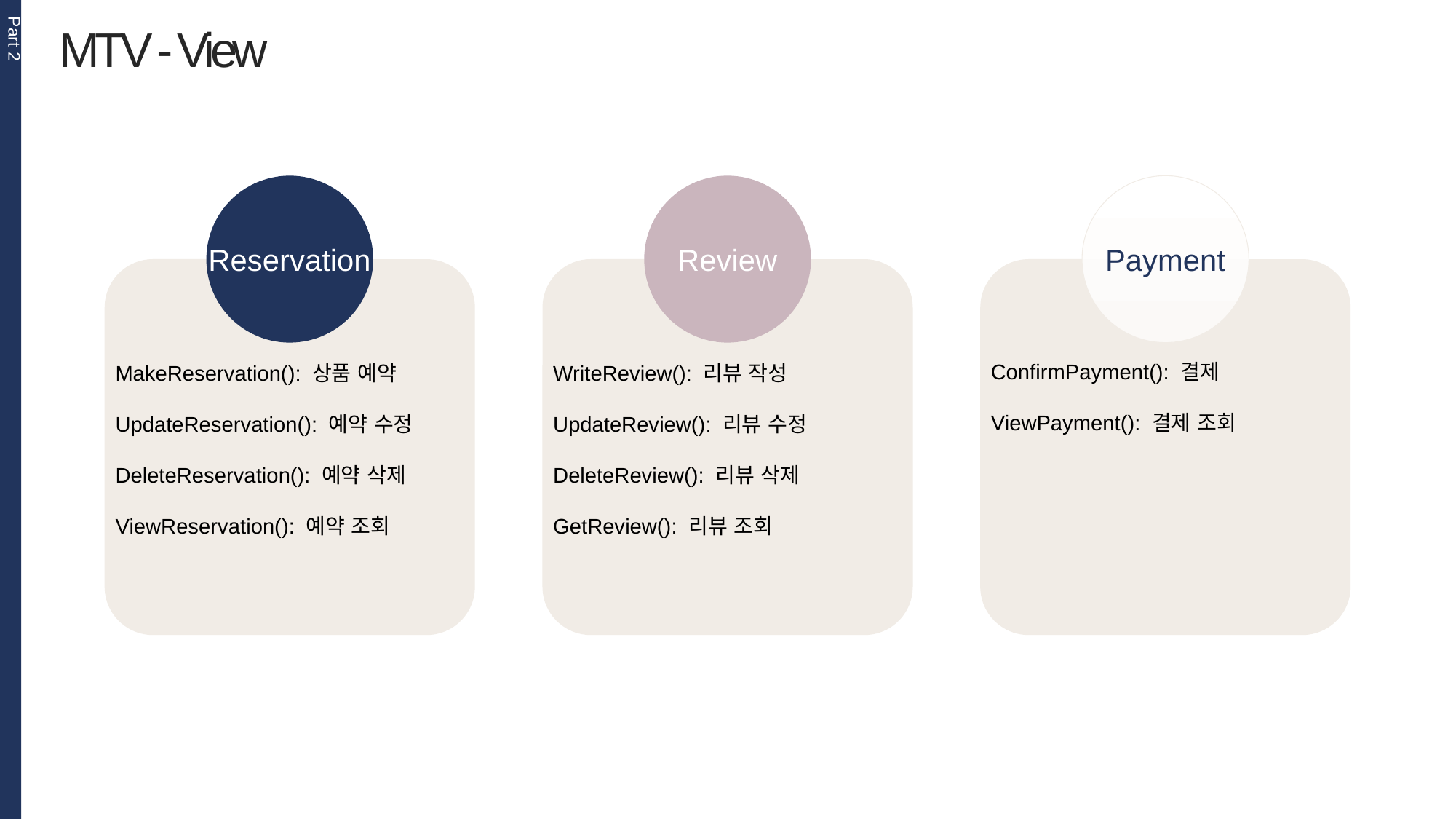

Part 2
MTV - View

Reservation
Review
Payment
ConfirmPayment(): 결제

ViewPayment(): 결제 조회
MakeReservation(): 상품 예약

UpdateReservation(): 예약 수정

DeleteReservation(): 예약 삭제

ViewReservation(): 예약 조회
WriteReview(): 리뷰 작성

UpdateReview(): 리뷰 수정

DeleteReview(): 리뷰 삭제

GetReview(): 리뷰 조회